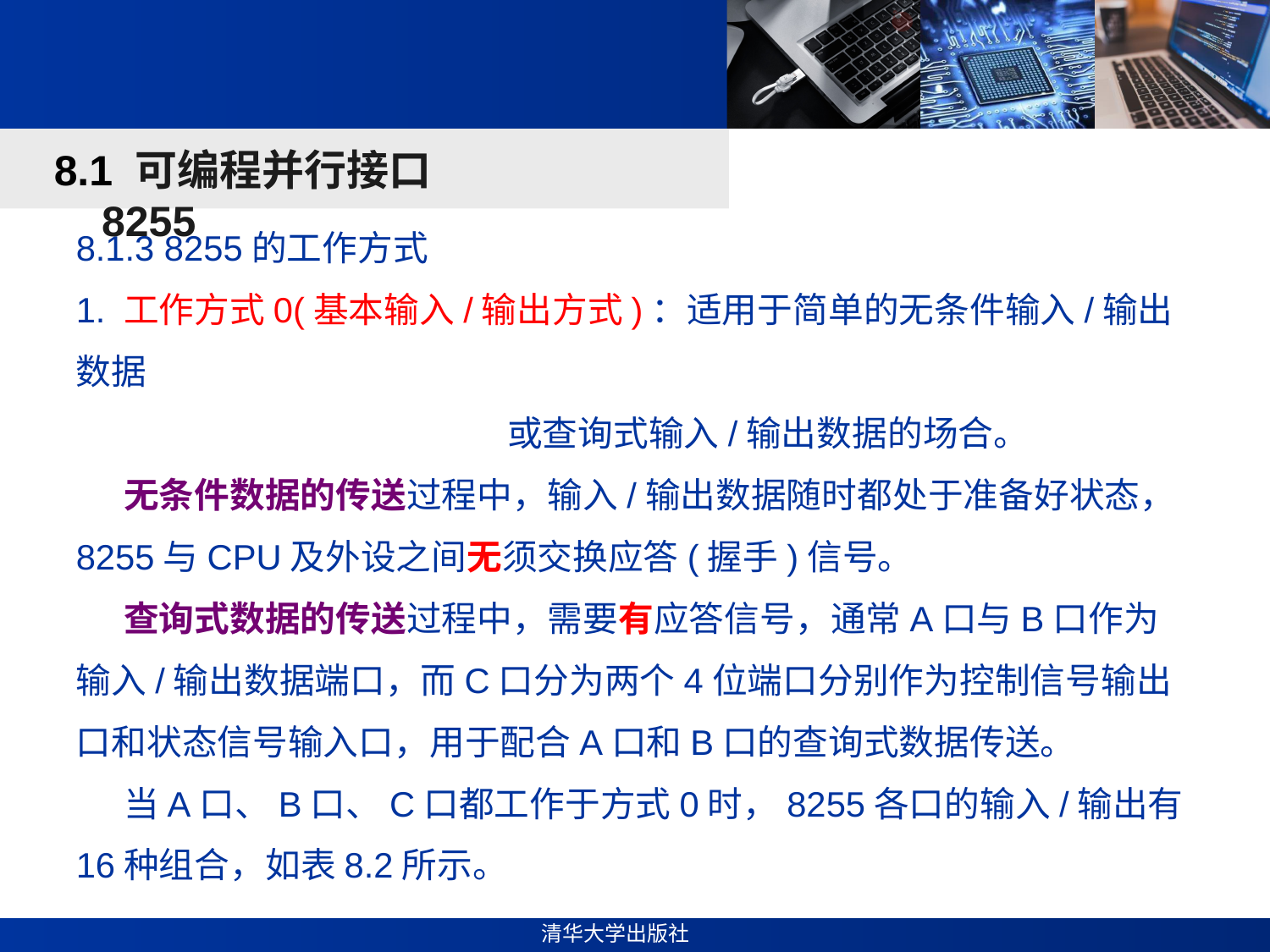

#
8.1 可编程并行接口8255
8.1.3 8255的工作方式
1. 工作方式0(基本输入/输出方式)：适用于简单的无条件输入/输出数据
                                                      或查询式输入/输出数据的场合。
     无条件数据的传送过程中，输入/输出数据随时都处于准备好状态，8255与CPU及外设之间无须交换应答(握手)信号。
     查询式数据的传送过程中，需要有应答信号，通常A口与B口作为输入/输出数据端口，而C口分为两个4位端口分别作为控制信号输出口和状态信号输入口，用于配合A口和B口的查询式数据传送。
     当A口、B口、C口都工作于方式0时，8255各口的输入/输出有16种组合，如表8.2所示。